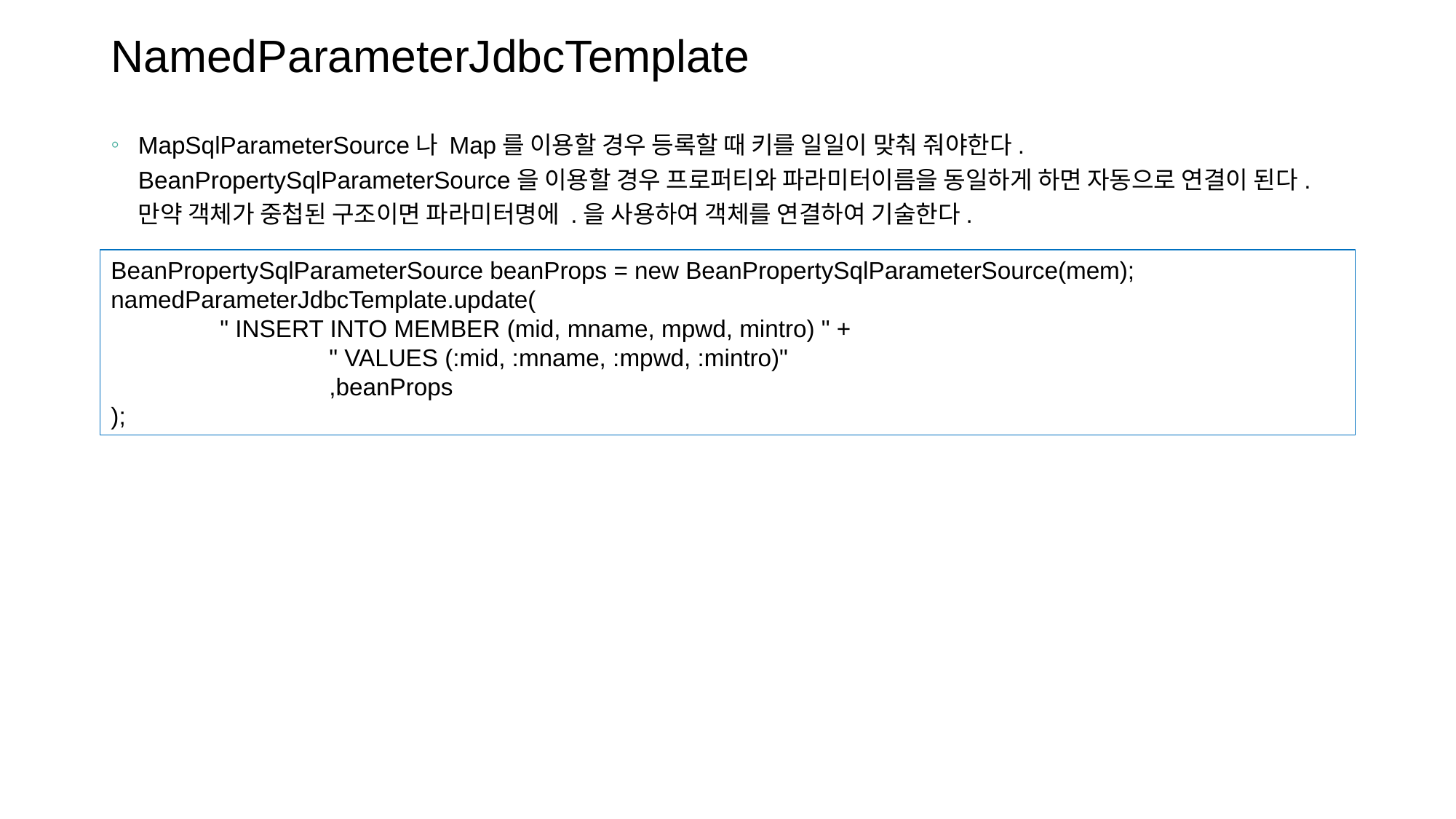

# NamedParameterJdbcTemplate
MapSqlParameterSource나 Map를 이용할 경우 등록할 때 키를 일일이 맞춰 줘야한다. BeanPropertySqlParameterSource을 이용할 경우 프로퍼티와 파라미터이름을 동일하게 하면 자동으로 연결이 된다. 만약 객체가 중첩된 구조이면 파라미터명에 .을 사용하여 객체를 연결하여 기술한다.
BeanPropertySqlParameterSource beanProps = new BeanPropertySqlParameterSource(mem);
namedParameterJdbcTemplate.update(
	" INSERT INTO MEMBER (mid, mname, mpwd, mintro) " +
		" VALUES (:mid, :mname, :mpwd, :mintro)"
		,beanProps
);